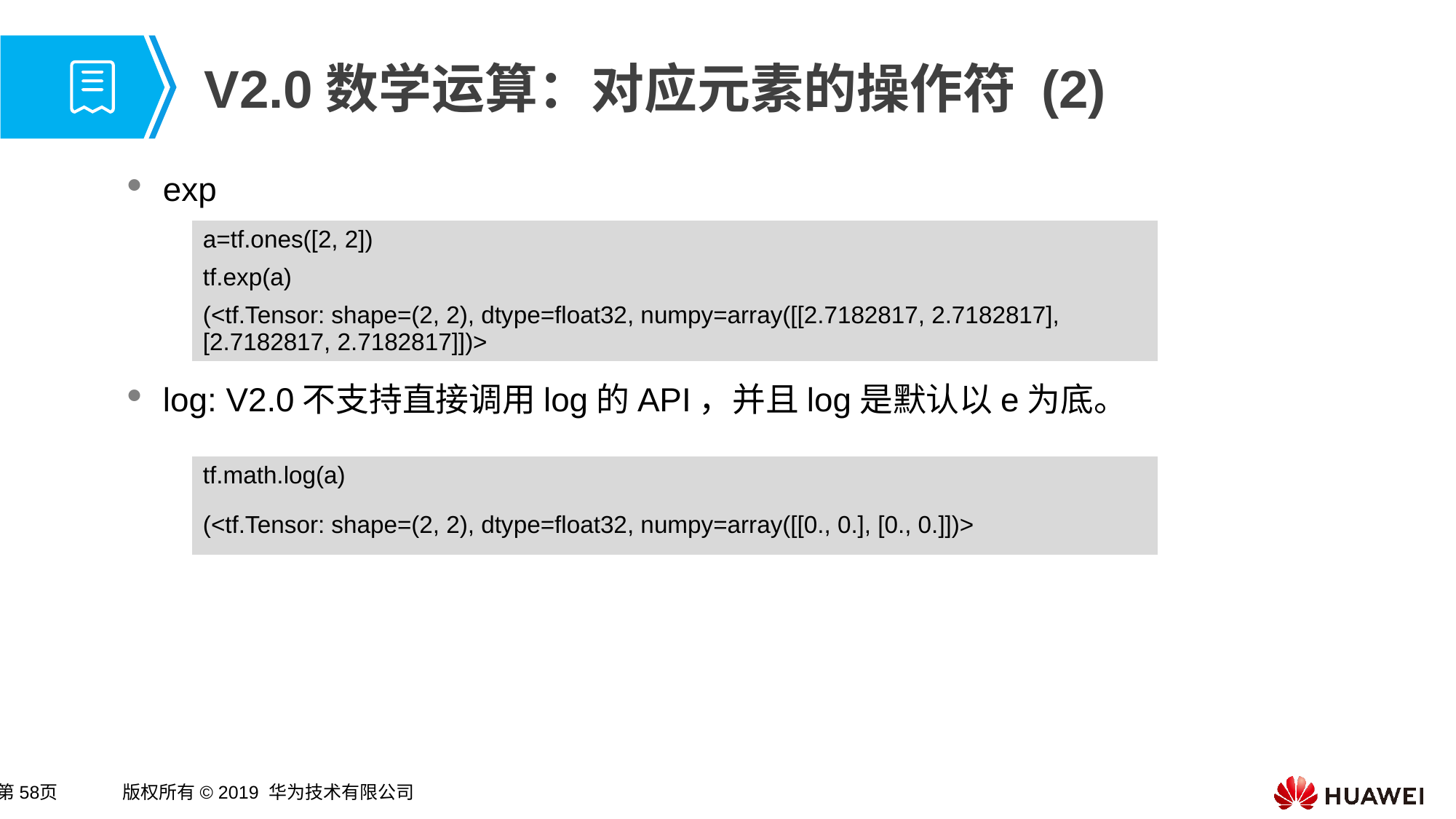

# V2.0数学运算：对应元素的操作符 (2)
exp

log: V2.0不支持直接调用log的API，并且log是默认以e为底。

| a=tf.ones([2, 2]) |
| --- |
| tf.exp(a) |
| (<tf.Tensor: shape=(2, 2), dtype=float32, numpy=array([[2.7182817, 2.7182817], [2.7182817, 2.7182817]])> |
| tf.math.log(a) |
| --- |
| (<tf.Tensor: shape=(2, 2), dtype=float32, numpy=array([[0., 0.], [0., 0.]])> |